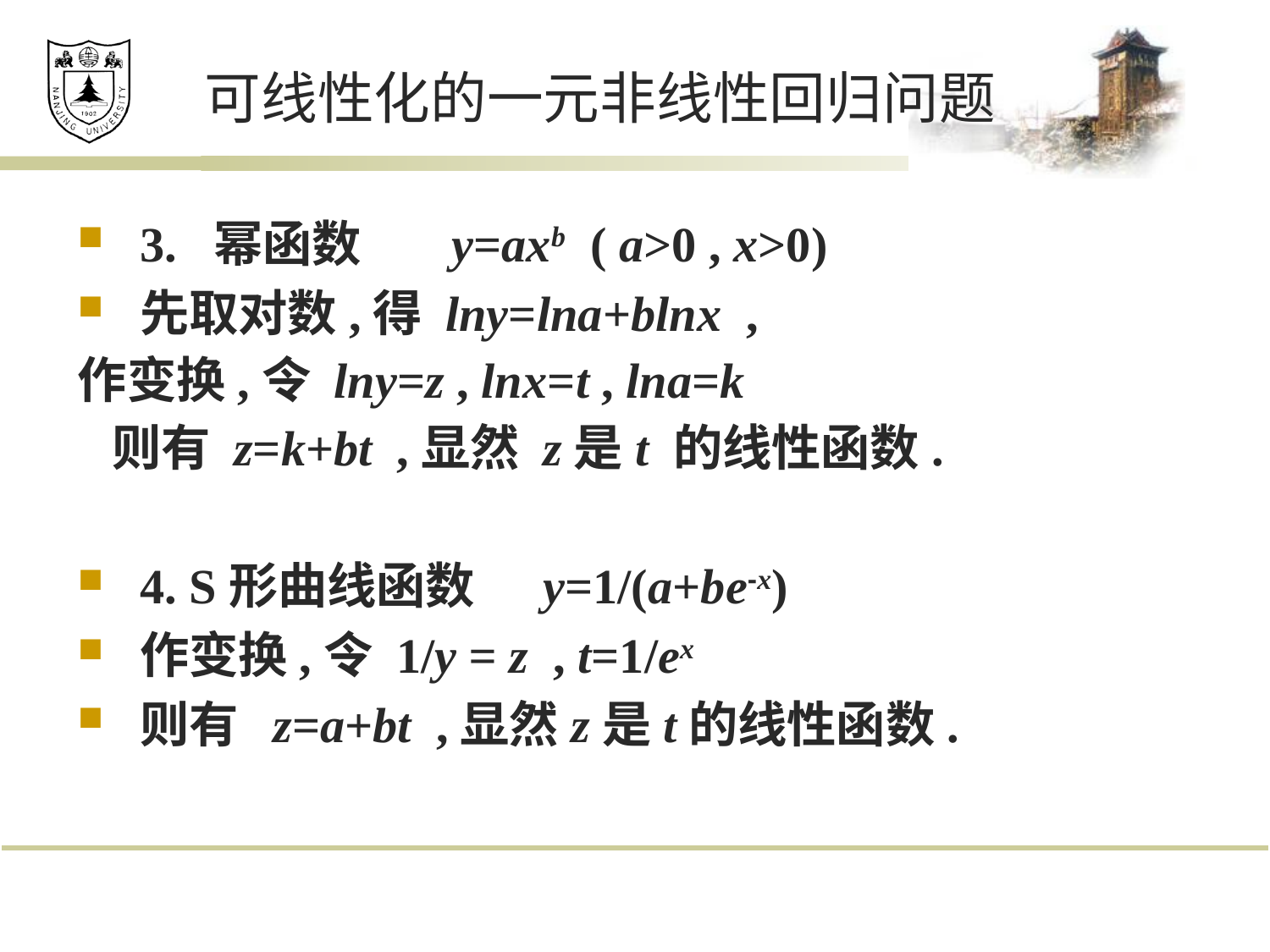

# 可线性化的一元非线性回归问题
3.  幂函数       y=axb  ( a>0 , x>0)
先取对数,得 lny=lna+blnx  ,
作变换,令 lny=z , lnx=t , lna=k
  则有 z=k+bt  ,显然 z是t 的线性函数.

4. S形曲线函数     y=1/(a+be-x)
作变换,令 1/y = z  , t=1/ex
则有  z=a+bt  ,显然z是t的线性函数.